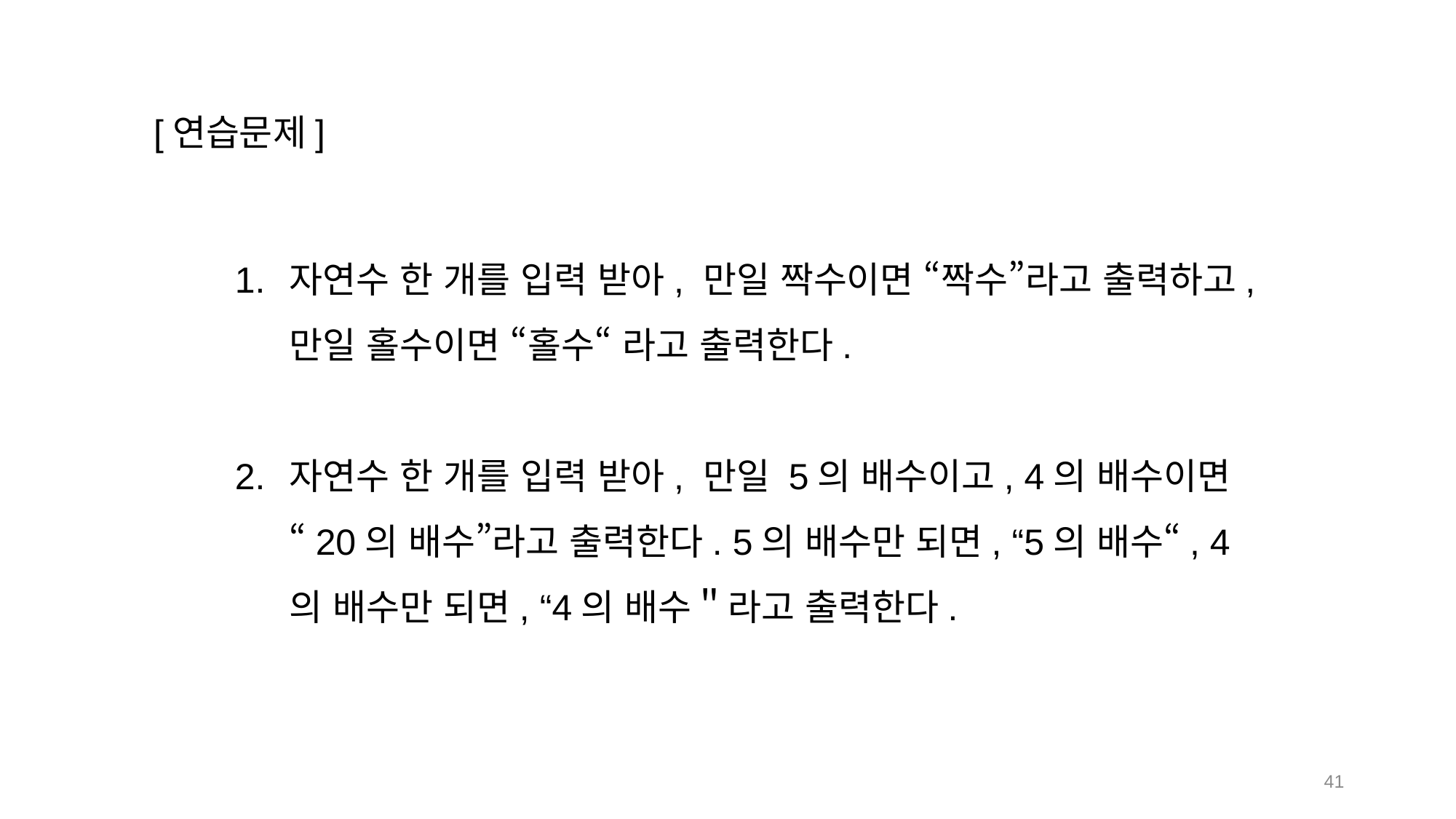

[연습문제]
자연수 한 개를 입력 받아, 만일 짝수이면 “짝수”라고 출력하고, 만일 홀수이면 “홀수“ 라고 출력한다.

자연수 한 개를 입력 받아, 만일 5의 배수이고, 4의 배수이면 “20의 배수”라고 출력한다. 5의 배수만 되면, “5의 배수“, 4의 배수만 되면, “4의 배수＂라고 출력한다.
41